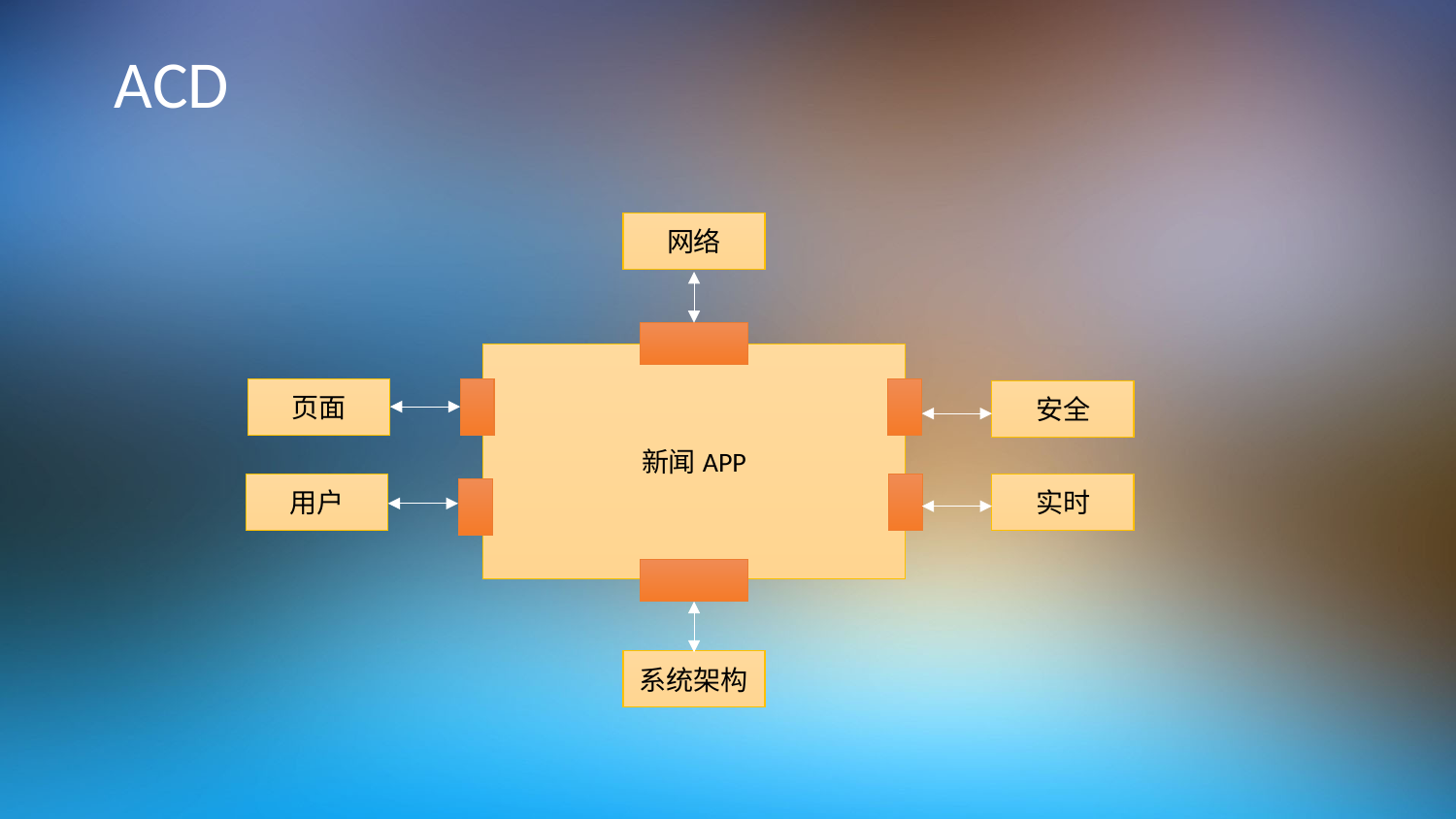

# ACD
网络

新闻APP
页面

安全

实时
用户

系统架构